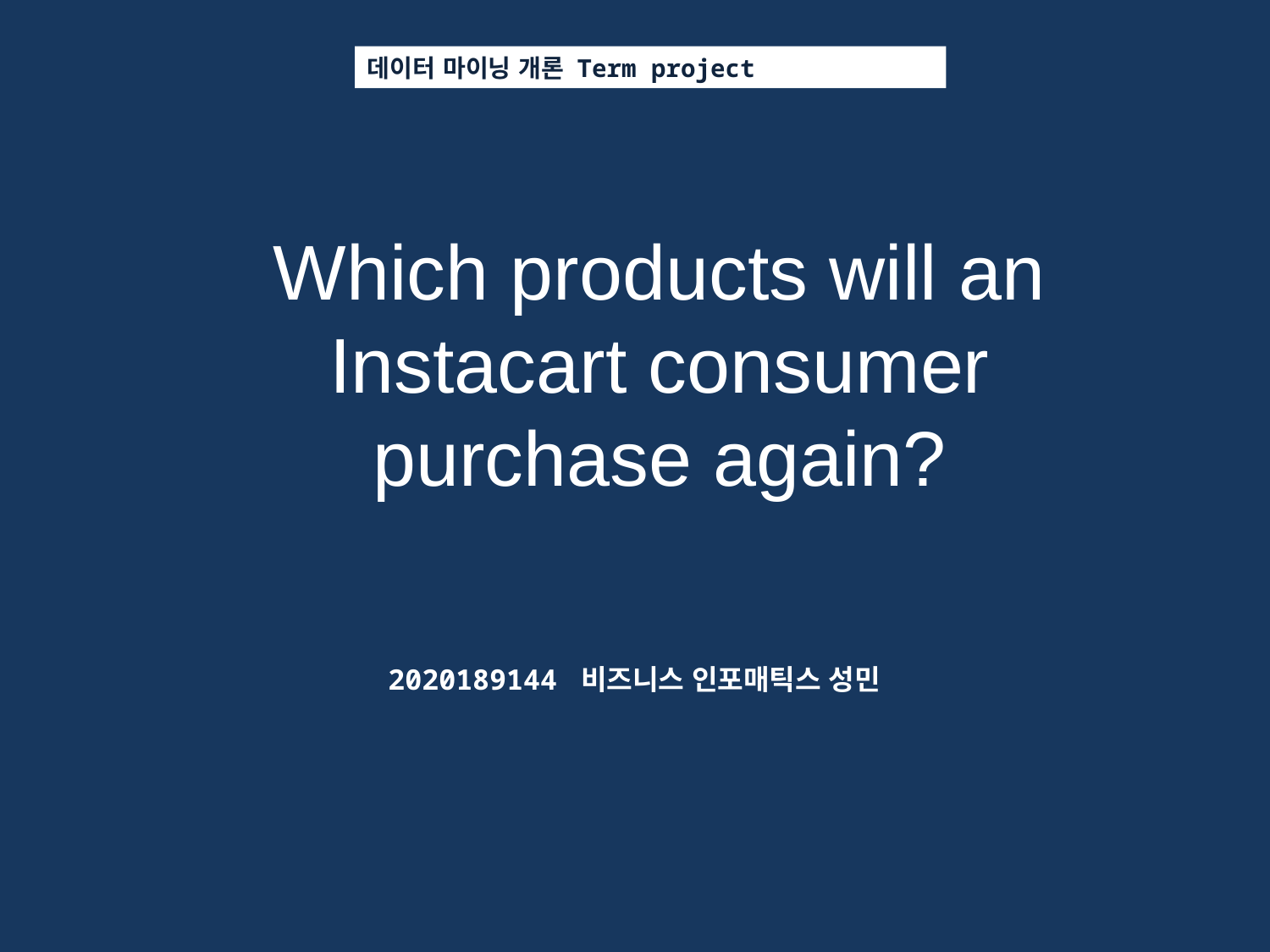

데이터 마이닝 개론 Term project
Which products will an Instacart consumer purchase again?
2020189144 비즈니스 인포매틱스 성민